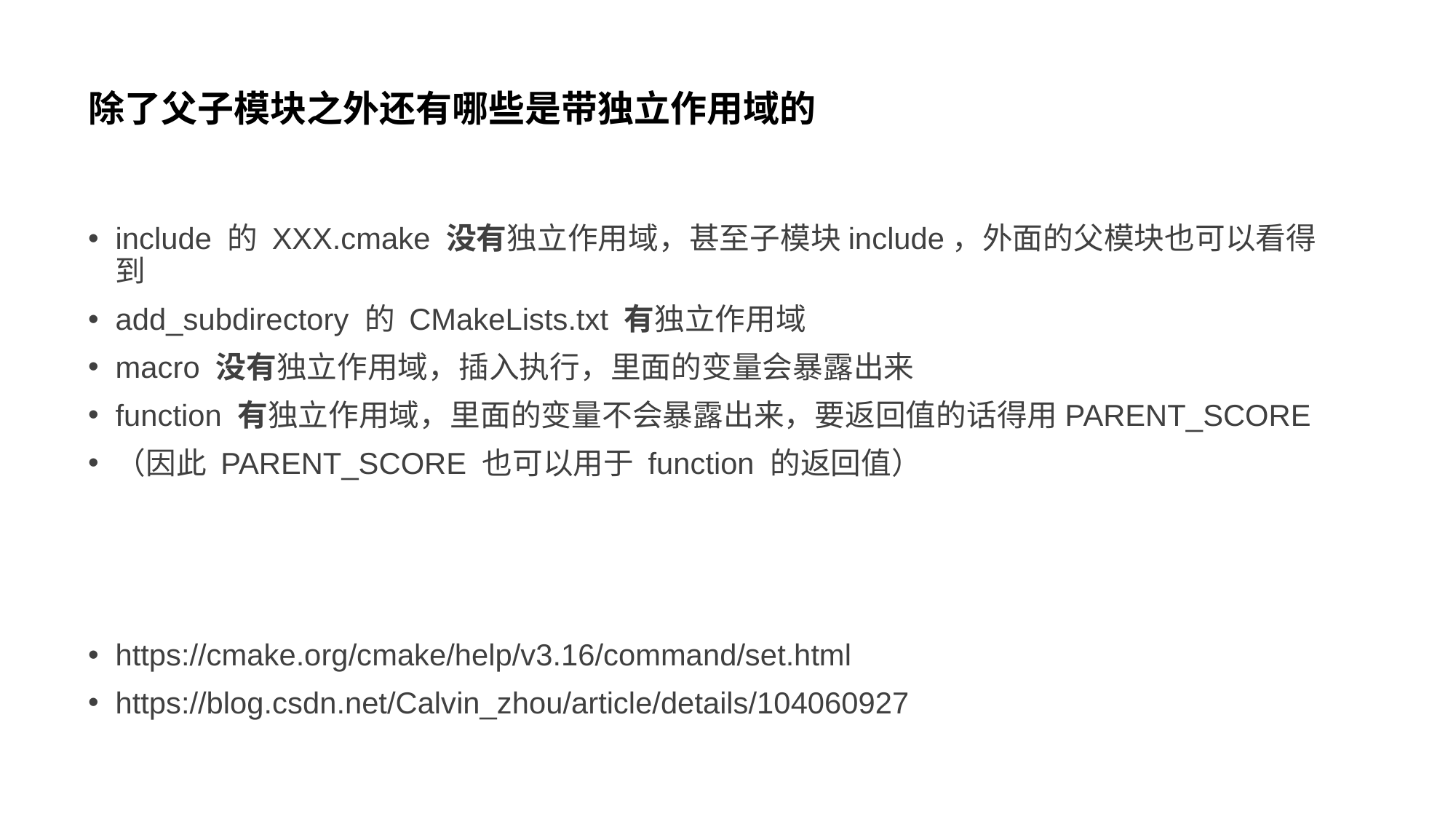

# 除了父子模块之外还有哪些是带独立作用域的
include 的 XXX.cmake 没有独立作用域，甚至子模块include，外面的父模块也可以看得到
add_subdirectory 的 CMakeLists.txt 有独立作用域
macro 没有独立作用域，插入执行，里面的变量会暴露出来
function 有独立作用域，里面的变量不会暴露出来，要返回值的话得用PARENT_SCORE
（因此 PARENT_SCORE 也可以用于 function 的返回值）

https://cmake.org/cmake/help/v3.16/command/set.html
https://blog.csdn.net/Calvin_zhou/article/details/104060927